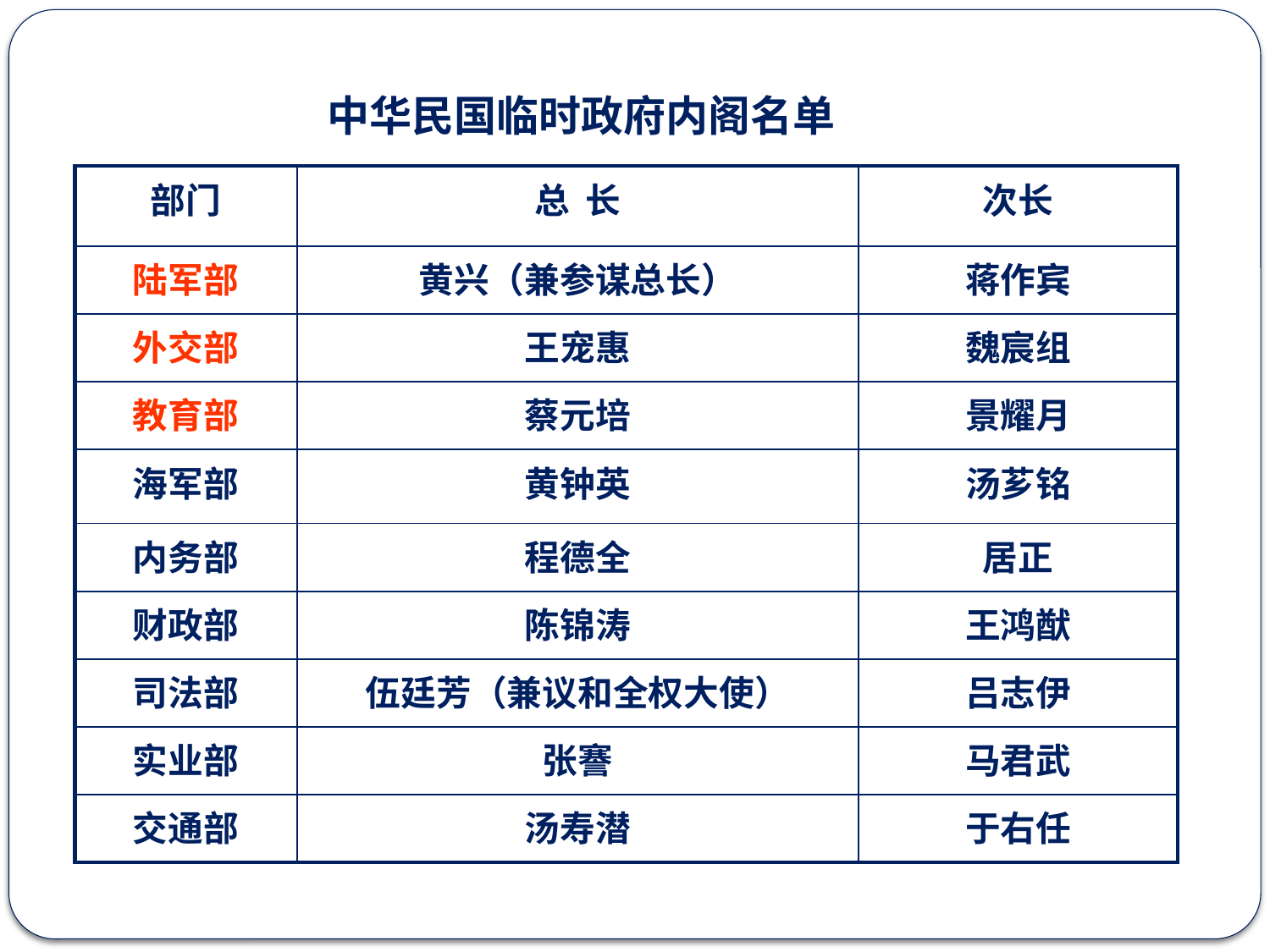

# 中华民国临时政府内阁名单
| 部门 | 总 长 | 次长 |
| --- | --- | --- |
| 陆军部 | 黄兴（兼参谋总长） | 蒋作宾 |
| 外交部 | 王宠惠 | 魏宸组 |
| 教育部 | 蔡元培 | 景耀月 |
| 海军部 | 黄钟英 | 汤芗铭 |
| 内务部 | 程德全 | 居正 |
| 财政部 | 陈锦涛 | 王鸿猷 |
| 司法部 | 伍廷芳（兼议和全权大使） | 吕志伊 |
| 实业部 | 张謇 | 马君武 |
| 交通部 | 汤寿潜 | 于右任 |